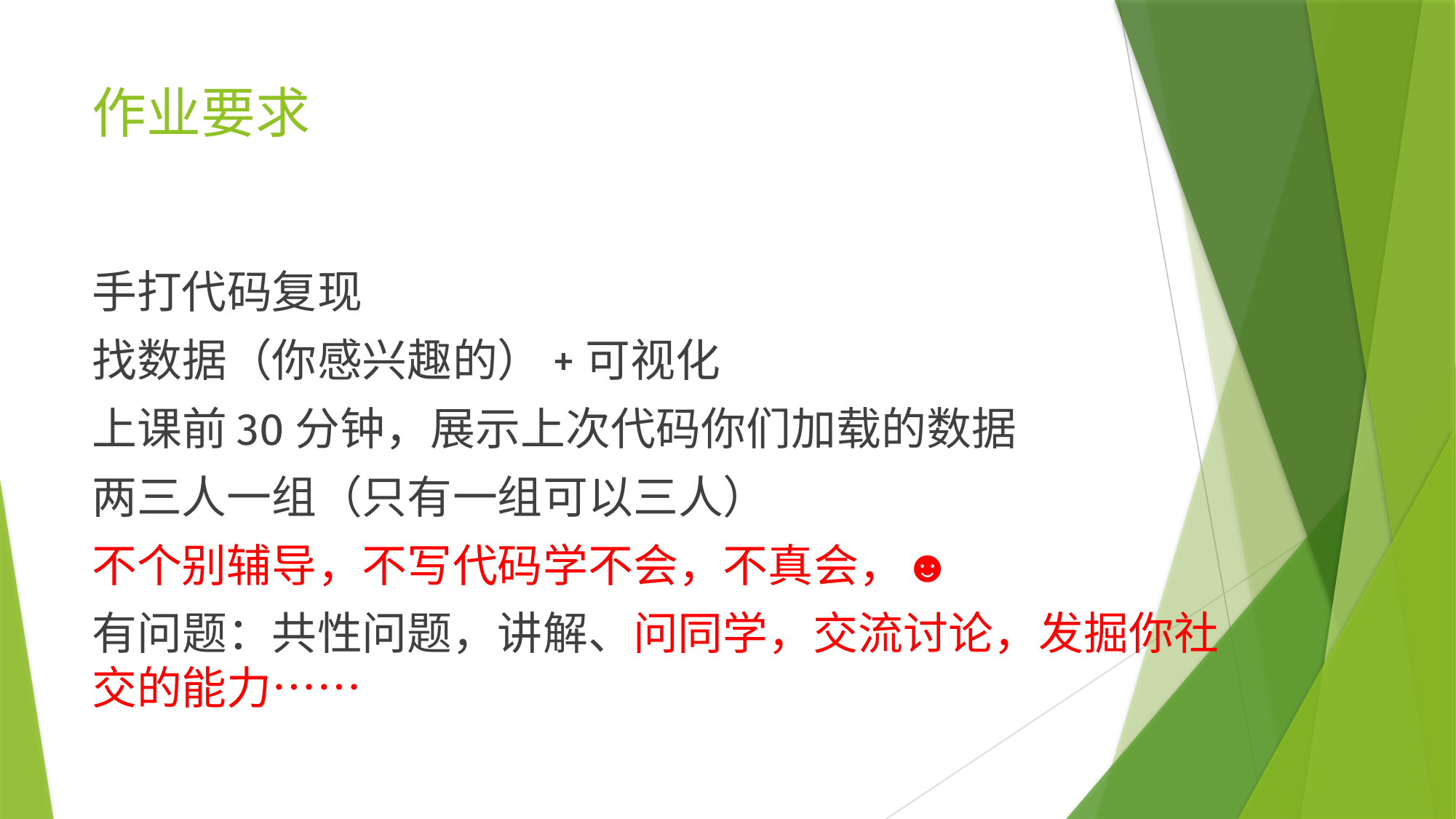

# 作业要求
手打代码复现
找数据（你感兴趣的）+可视化
上课前30分钟，展示上次代码你们加载的数据
两三人一组（只有一组可以三人）
不个别辅导，不写代码学不会，不真会，☻
有问题：共性问题，讲解、问同学，交流讨论，发掘你社交的能力……